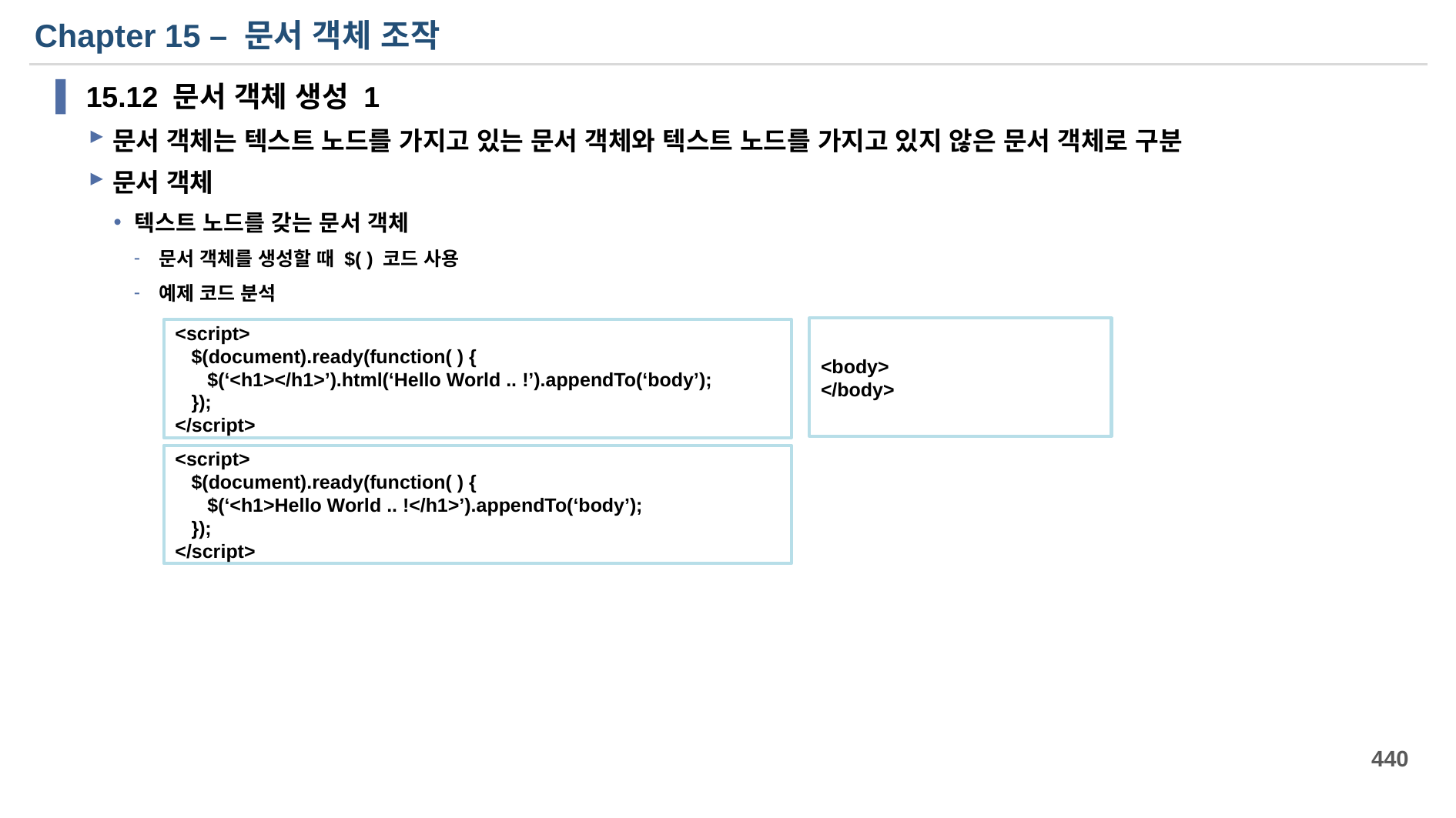

# Chapter 15 – 문서 객체 조작
15.12 문서 객체 생성 1
문서 객체는 텍스트 노드를 가지고 있는 문서 객체와 텍스트 노드를 가지고 있지 않은 문서 객체로 구분
문서 객체
텍스트 노드를 갖는 문서 객체
문서 객체를 생성할 때 $( ) 코드 사용
예제 코드 분석

<body>
</body>
<script>
   $(document).ready(function( ) {
      $(‘<h1></h1>’).html(‘Hello World .. !’).appendTo(‘body’);
   });
</script>
<script>
   $(document).ready(function( ) {
      $(‘<h1>Hello World .. !</h1>’).appendTo(‘body’);
   });
</script>
440